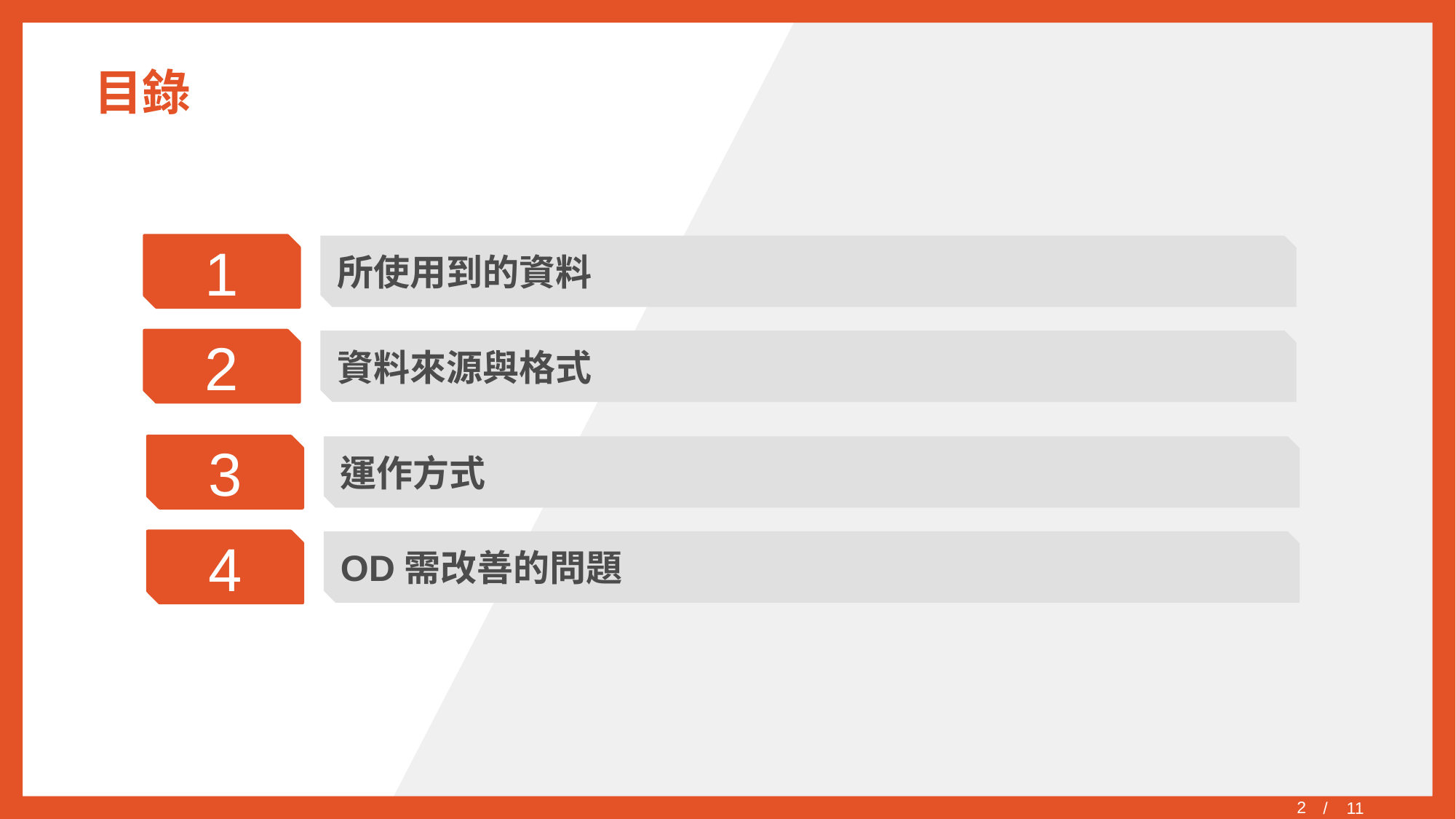

# 目錄
1
所使用到的資料
2
資料來源與格式
3
運作方式
4
OD需改善的問題
/    11
2